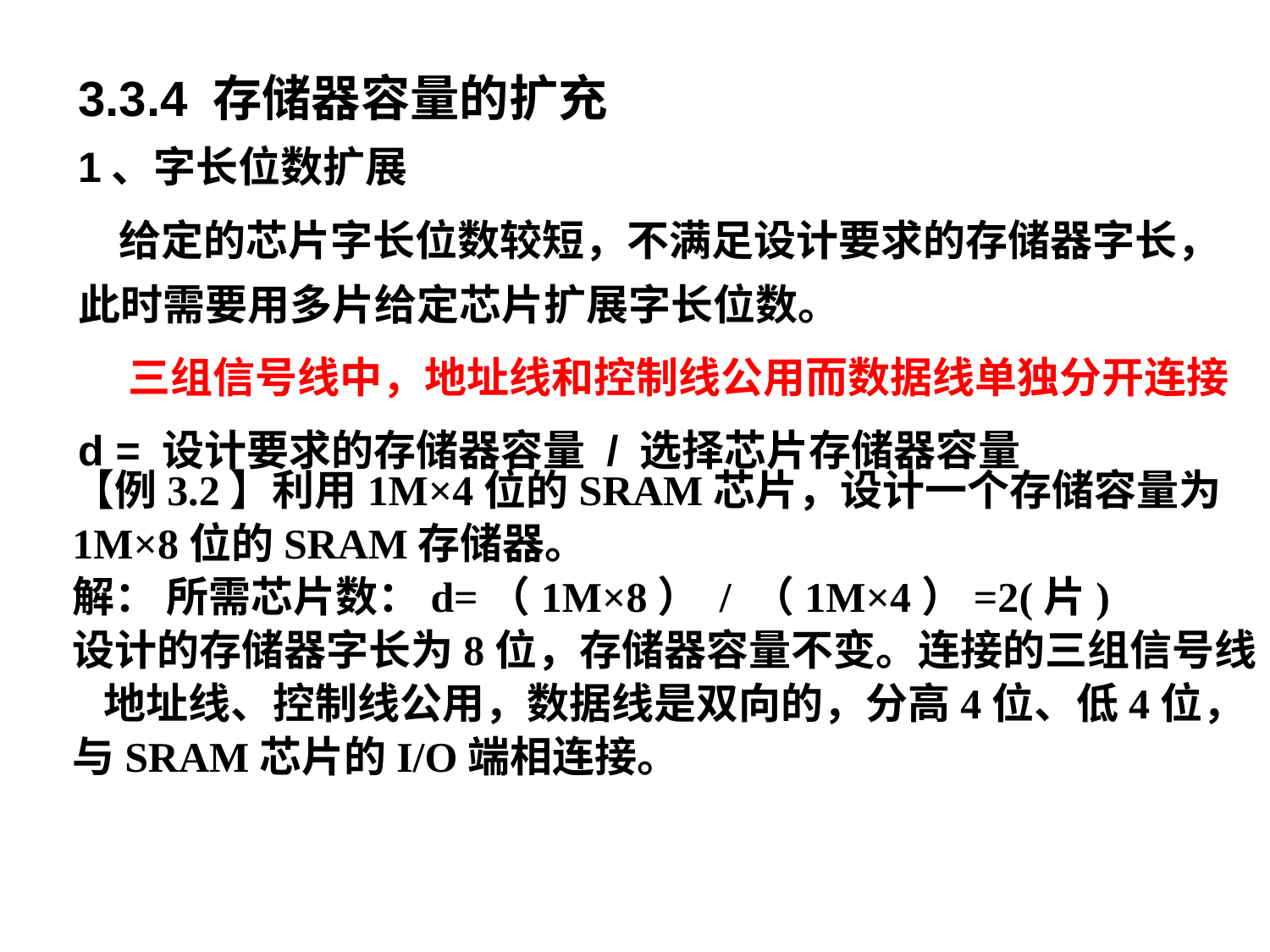

|  | 3.3.4 存储器容量的扩充 1、字长位数扩展 给定的芯片字长位数较短，不满足设计要求的存储器字长， 此时需要用多片给定芯片扩展字长位数。 三组信号线中，地址线和控制线公用而数据线单独分开连接 d = 设计要求的存储器容量 / 选择芯片存储器容量 |
| --- | --- |
【例3.2】利用1M×4位的SRAM芯片，设计一个存储容量为1M×8位的SRAM存储器。
解： 所需芯片数：d=（1M×8） / （1M×4）=2(片)
设计的存储器字长为8位，存储器容量不变。连接的三组信号线:  地址线、控制线公用，数据线是双向的，分高4位、低4位，与SRAM芯片的I/O端相连接。